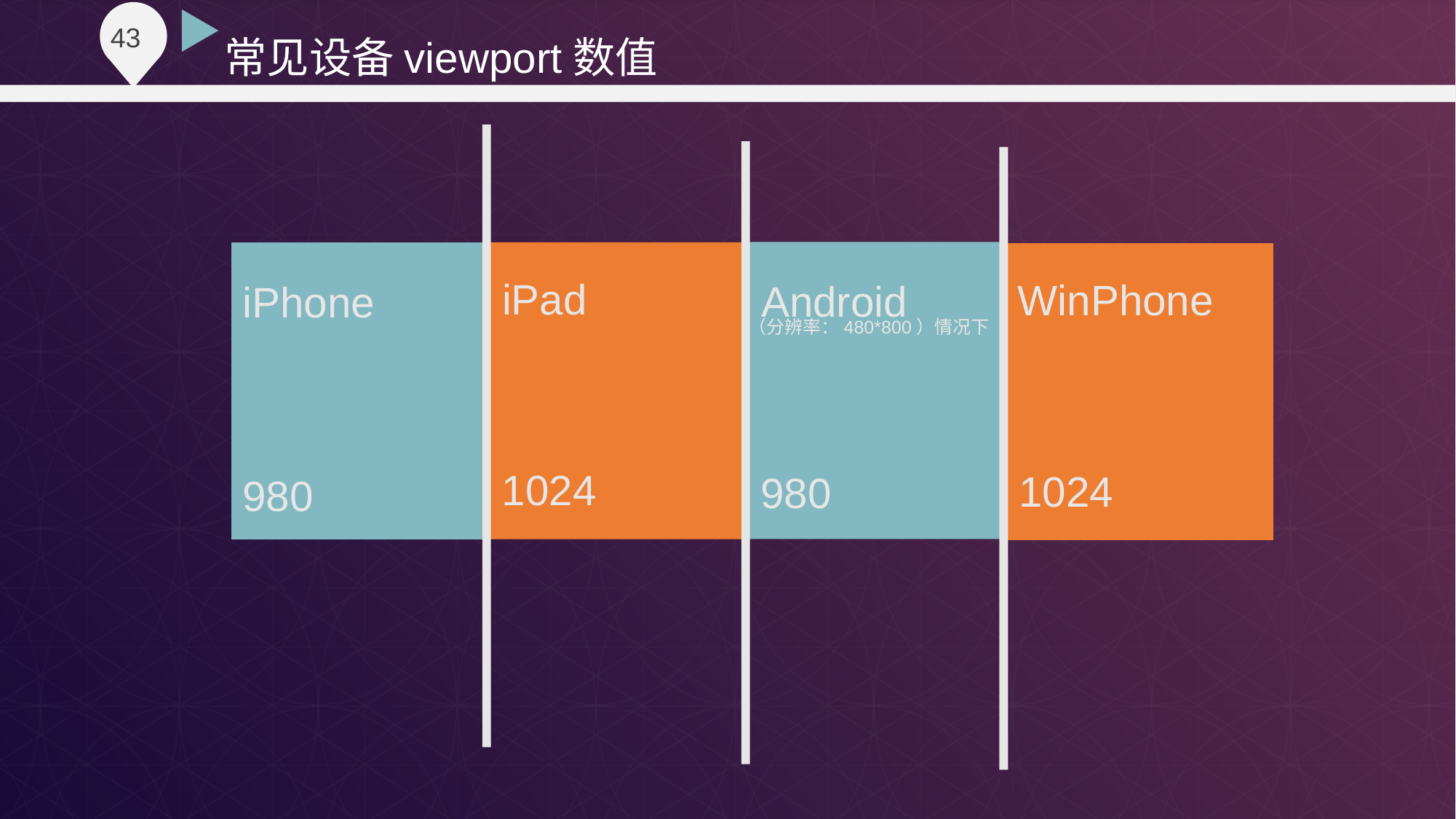

常见设备viewport数值

iPad

WinPhone

Android
iPhone
（分辨率：480*800）情况下
1024
1024
980
980